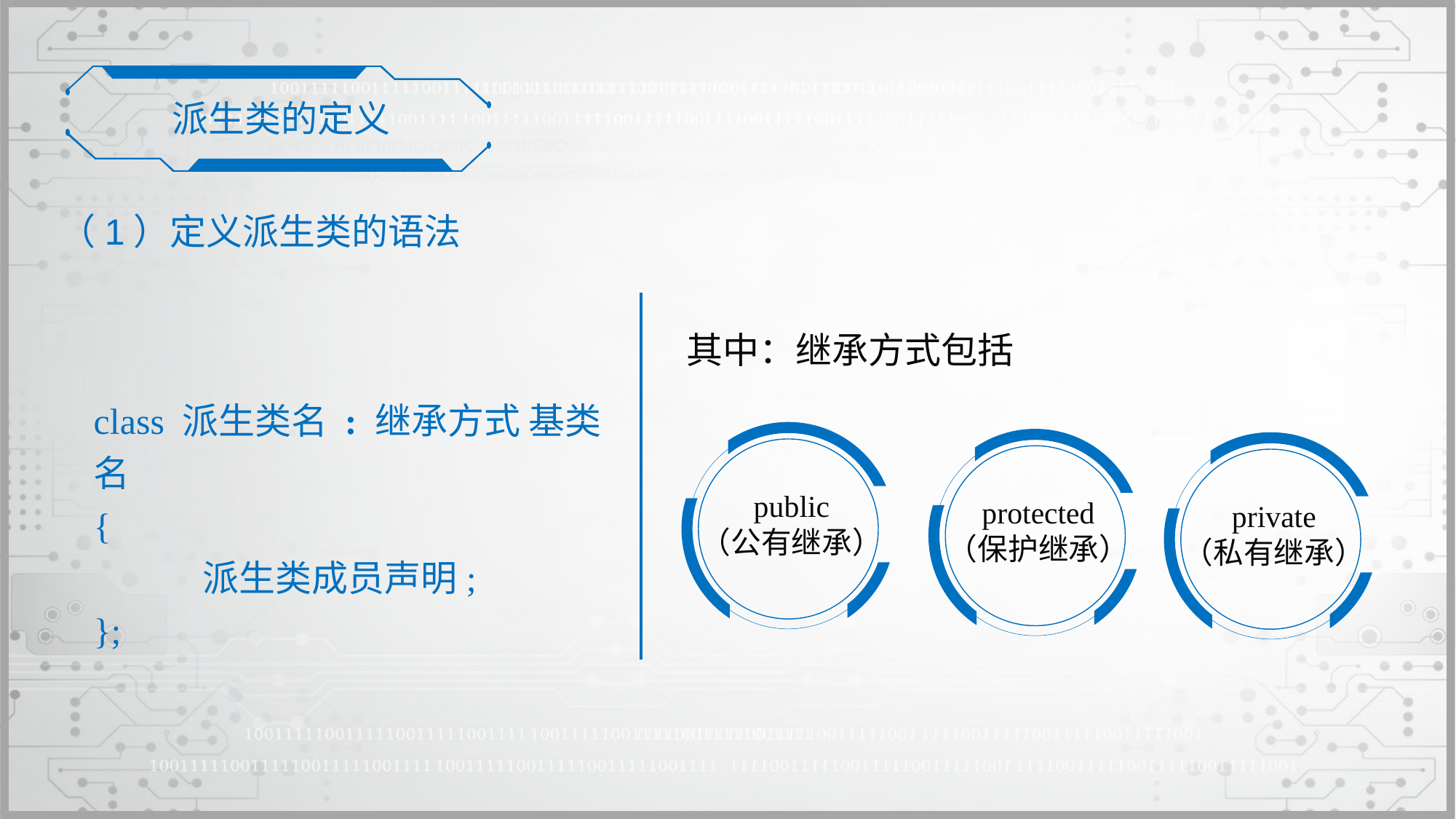

派生类的定义
（1）定义派生类的语法
其中：继承方式包括
class 派生类名 : 继承方式 基类名
{
   	派生类成员声明;
};

public
（公有继承）

protected
（保护继承）

private
（私有继承）